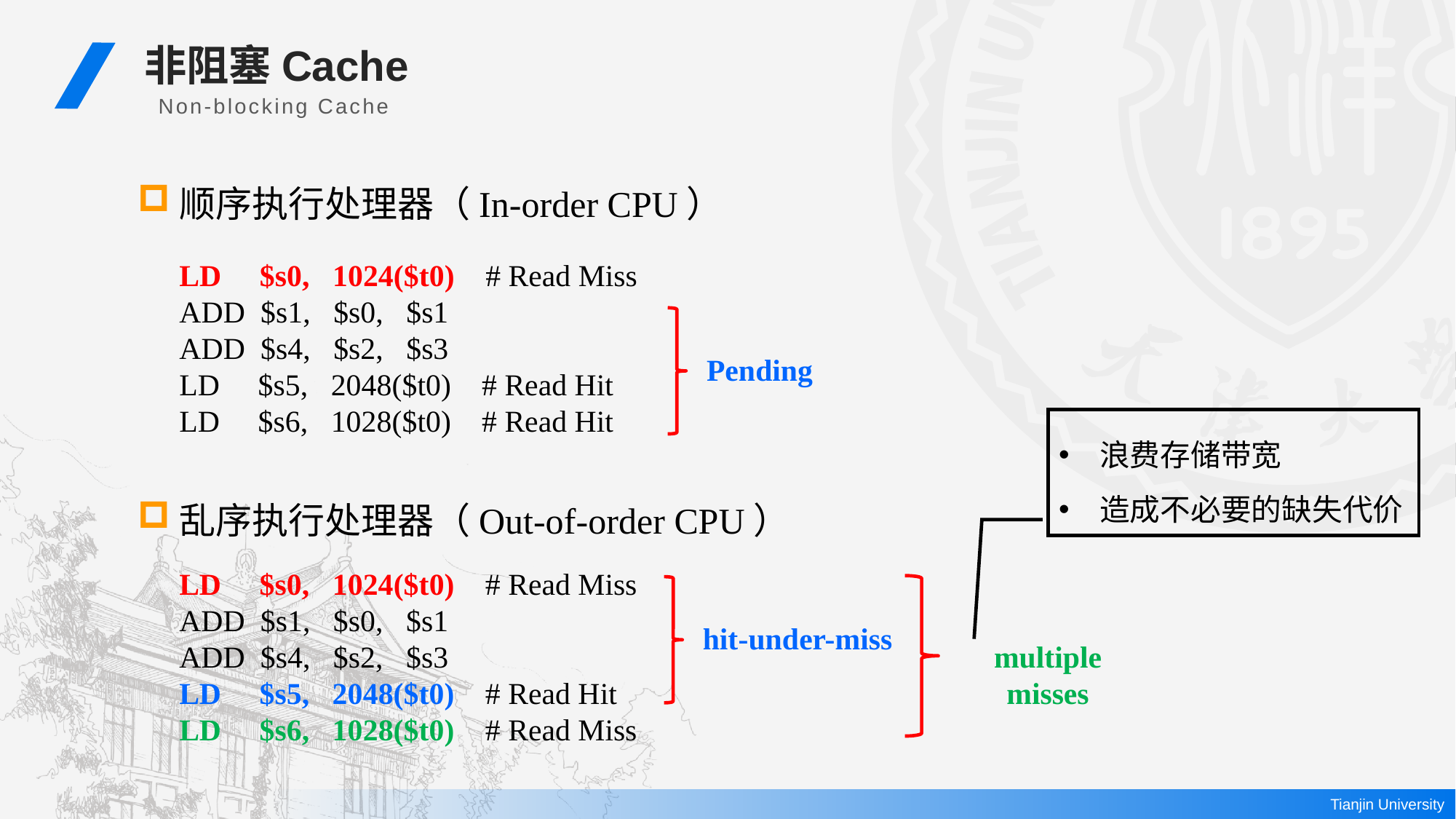

非阻塞Cache
  Non-blocking Cache
顺序执行处理器（In-order CPU）

乱序执行处理器（Out-of-order CPU）
LD     $s0,   1024($t0)    # Read Miss
ADD  $s1,   $s0,   $s1
ADD  $s4,   $s2,   $s3
LD     $s5,   2048($t0)    # Read Hit
LD     $s6,   1028($t0)    # Read Hit

Pending
浪费存储带宽
造成不必要的缺失代价
LD     $s0,   1024($t0)    # Read Miss
ADD  $s1,   $s0,   $s1
ADD  $s4,   $s2,   $s3
LD     $s5,   2048($t0)    # Read Hit
LD     $s6,   1028($t0)    # Read Miss

multiple misses

hit-under-miss